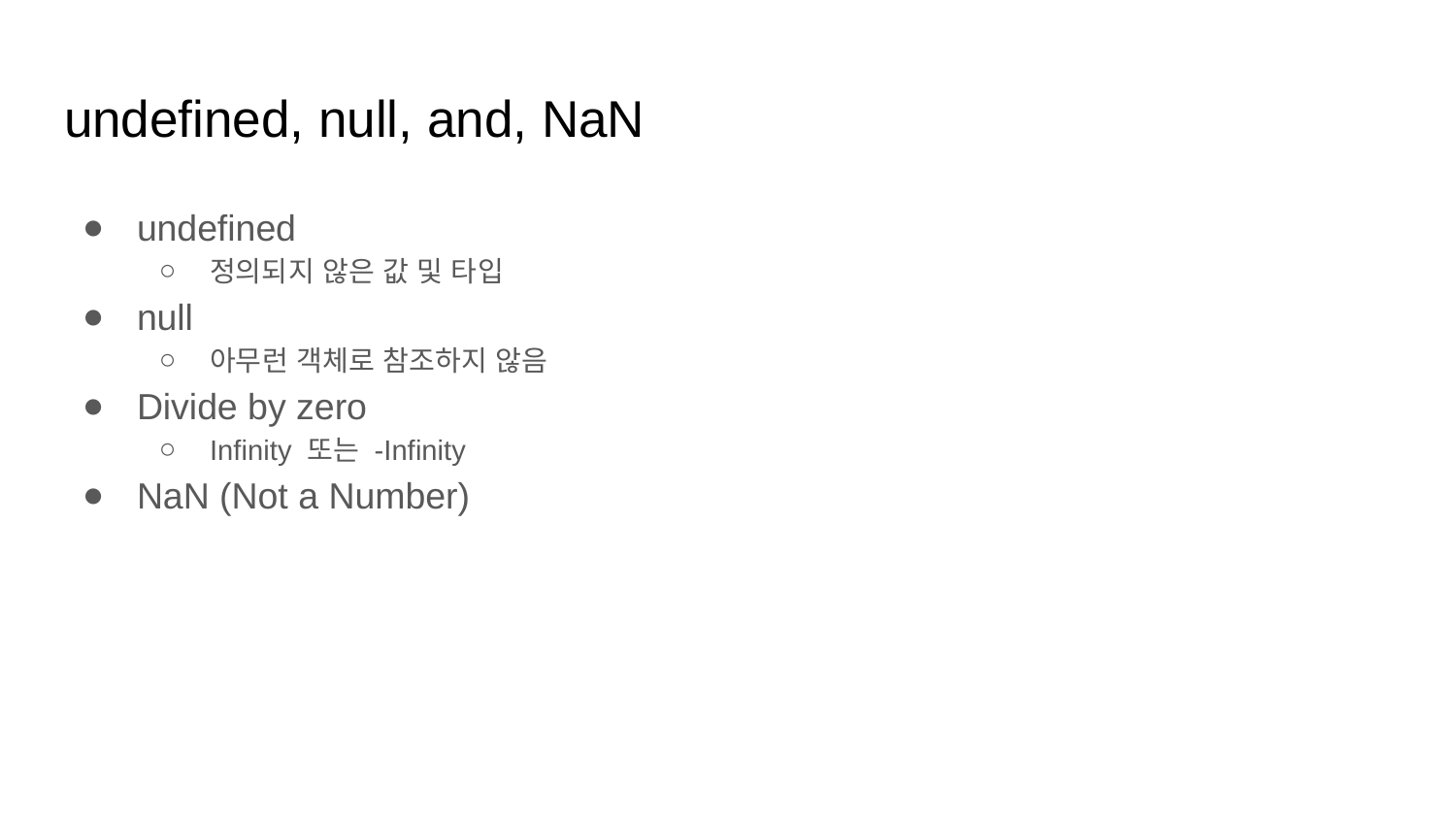

# undefined, null, and, NaN
undefined
정의되지 않은 값 및 타입
null
아무런 객체로 참조하지 않음
Divide by zero
Infinity 또는 -Infinity
NaN (Not a Number)